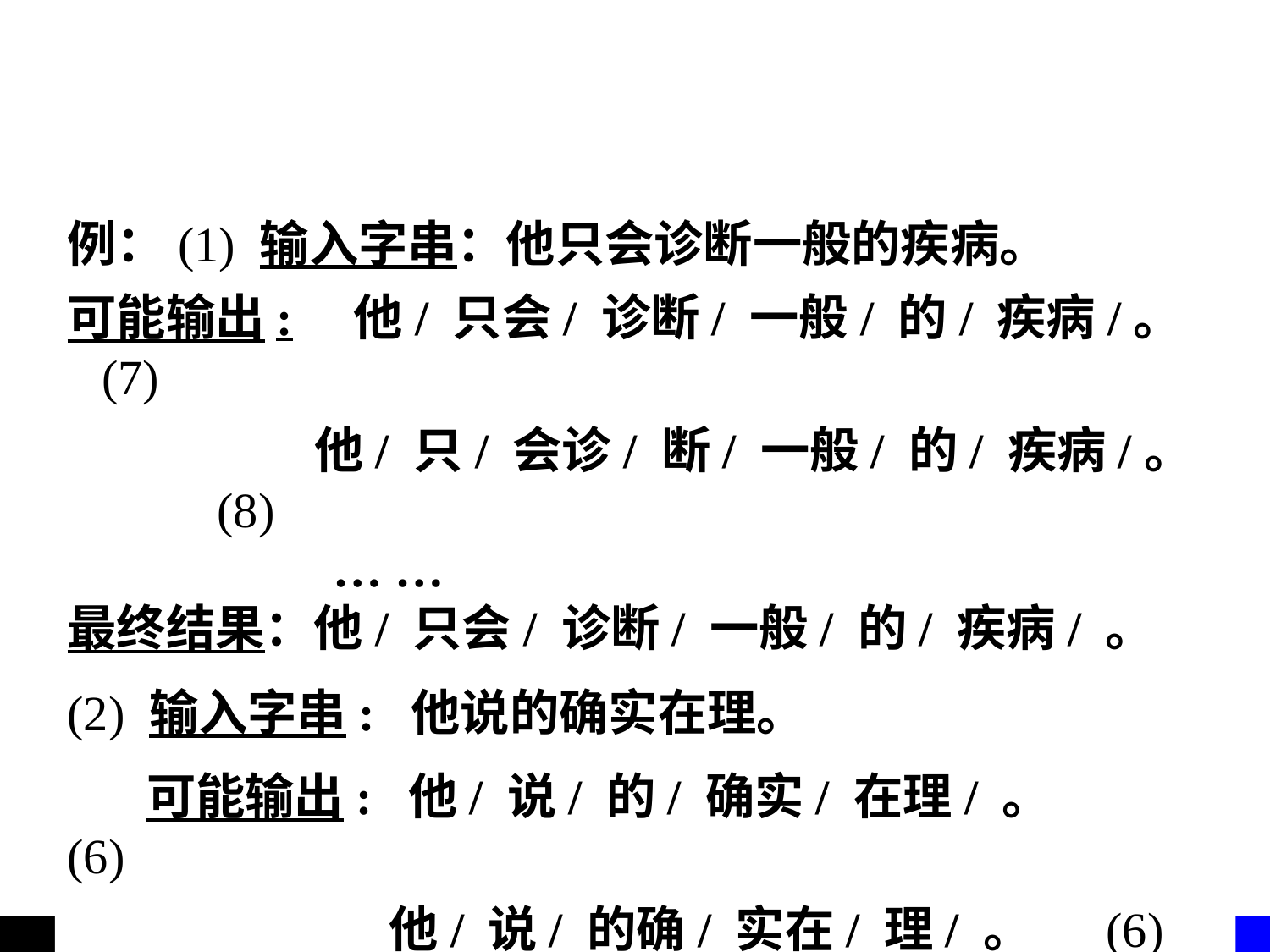

#
例：(1) 输入字串：他只会诊断一般的疾病。
可能输出:    他/ 只会/ 诊断/ 一般/ 的/ 疾病/。      (7)
                     他/ 只/ 会诊/ 断/ 一般/ 的/ 疾病/。   	 (8)
  	     	 … …
最终结果：他/ 只会/ 诊断/ 一般/ 的/ 疾病/ 。
(2) 输入字串:  他说的确实在理。
      可能输出:  他/ 说/ 的/ 确实/ 在理/ 。	     	 (6)
		     他/ 说/ 的确/ 实在/ 理/ 。    	 (6)
		      … …